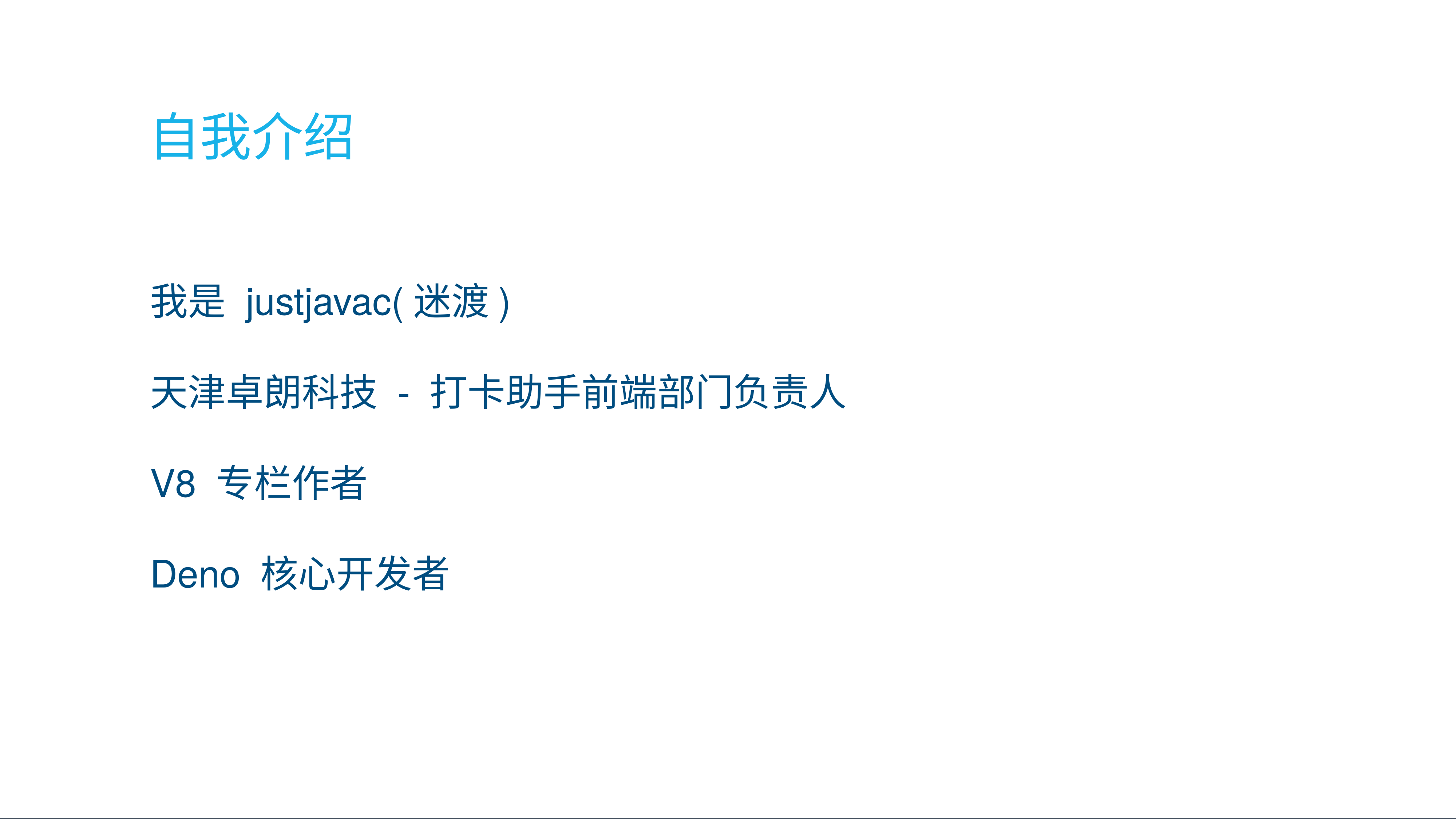

我是 justjavac(迷渡)
天津卓朗科技 - 打卡助手前端部门负责人
V8 专栏作者
Deno 核心开发者